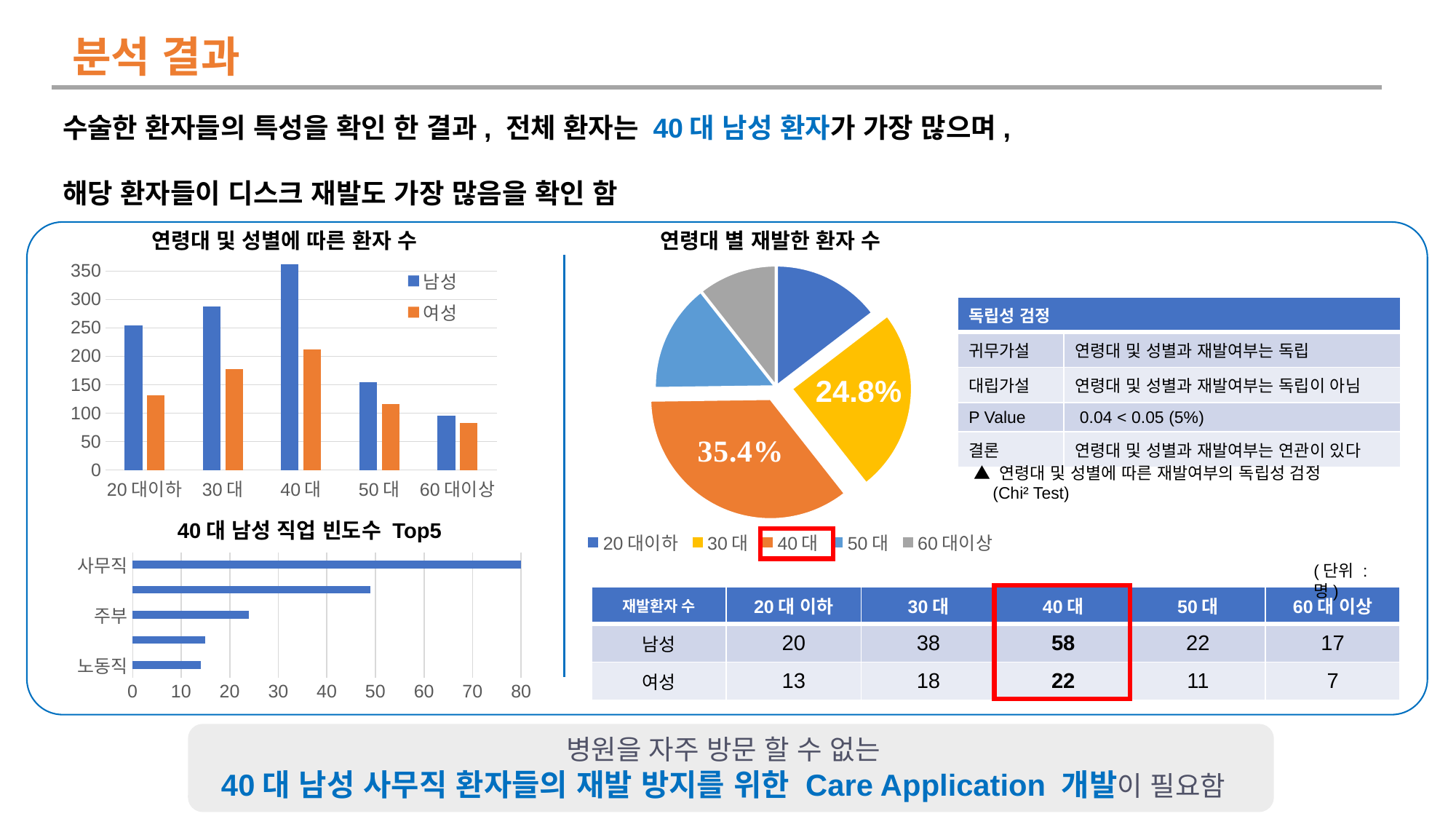

분석 결과
수술한 환자들의 특성을 확인 한 결과, 전체 환자는 40대 남성 환자가 가장 많으며,
해당 환자들이 디스크 재발도 가장 많음을 확인 함

### Chart

| Category | 남성 | 여성 |
|---|---|---|
| 20대이하 | 255.0 | 132.0 |
| 30대 | 287.0 | 178.0 |
| 40대 | 362.0 | 212.0 |
| 50대 | 155.0 | 116.0 |
| 60대이상 | 95.0 | 83.0 |
연령대 및 성별에 따른 환자 수
연령대 별 재발한 환자 수

### Chart

| Category | 재발한 환자 수 |
|---|---|
| 20대이하 | 33.0 |
| 30대 | 56.0 |
| 40대 | 80.0 |
| 50대 | 33.0 |
| 60대이상 | 24.0 |
| 독립성 검정 |  |
| --- | --- |
| 귀무가설 | 연령대 및 성별과 재발여부는 독립 |
| 대립가설 | 연령대 및 성별과 재발여부는 독립이 아님 |
| P Value | 0.04 < 0.05 (5%) |
| 결론 | 연령대 및 성별과 재발여부는 연관이 있다 |
24.8%
▲ 연령대 및 성별에 따른 재발여부의 독립성 검정
    (Chi² Test)
40대 남성 직업 빈도수 Top5

### Chart

| Category | 직업군 |
|---|---|
| 노동직 | 14.0 |
| 공무원 | 15.0 |
| 주부 | 24.0 |
| 자영업 | 49.0 |
| 사무직 | 80.0 |
(단위 : 명)

| 재발환자 수 | 20대 이하 | 30대 | 40대 | 50대 | 60대 이상 |
| --- | --- | --- | --- | --- | --- |
| 남성 | 20 | 38 | 58 | 22 | 17 |
| 여성 | 13 | 18 | 22 | 11 | 7 |

병원을 자주 방문 할 수 없는
40대 남성 사무직 환자들의 재발 방지를 위한 Care Application 개발이 필요함